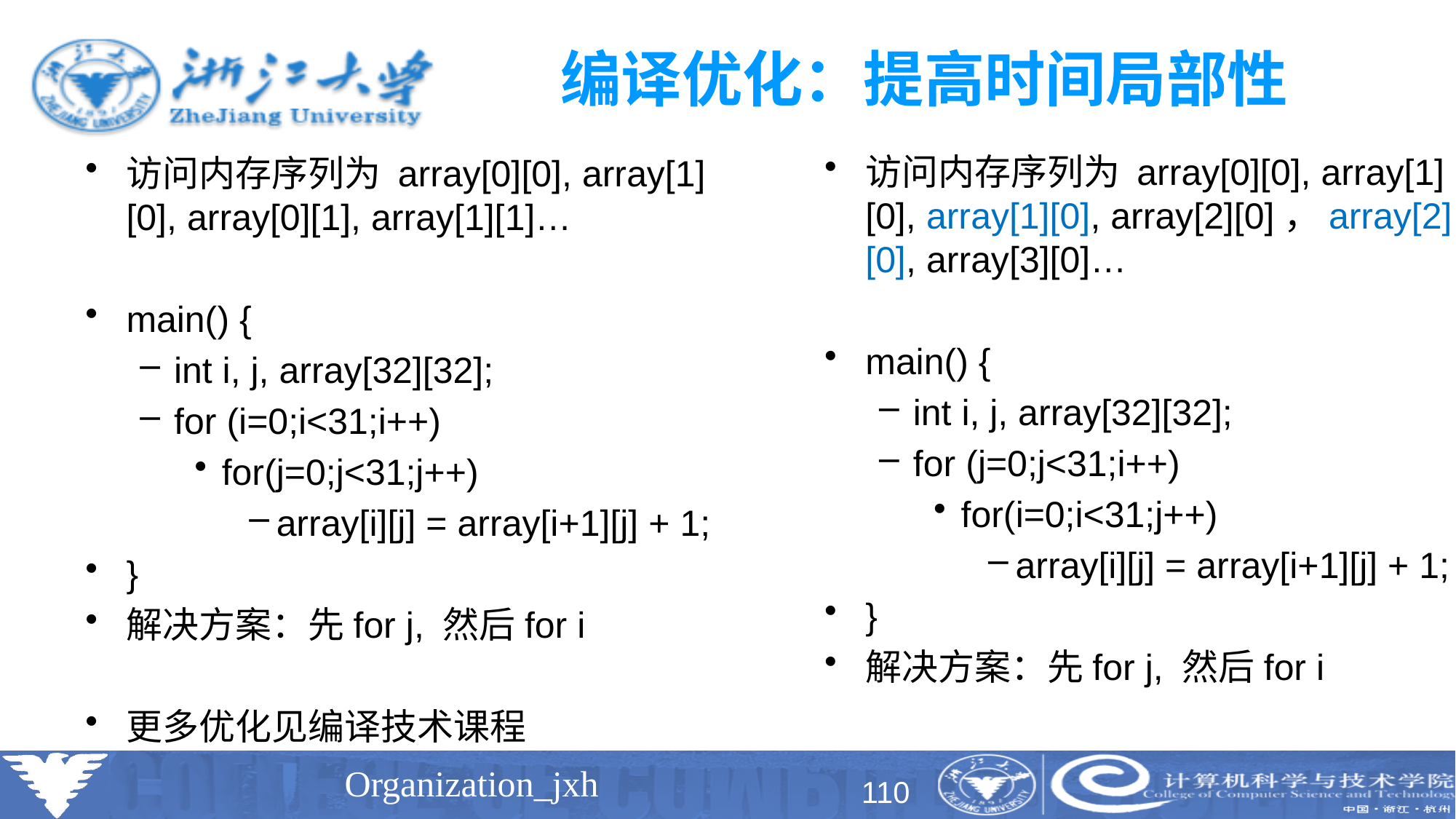

# 编译优化：提高时间局部性
访问内存序列为 array[0][0], array[1][0], array[1][0], array[2][0]，array[2][0], array[3][0]…

main() {
int i, j, array[32][32];
for (j=0;j<31;i++)
for(i=0;i<31;j++)
array[i][j] = array[i+1][j] + 1;
}
解决方案：先for j, 然后for i

访问内存序列为 array[0][0], array[1][0], array[0][1], array[1][1]…

main() {
int i, j, array[32][32];
for (i=0;i<31;i++)
for(j=0;j<31;j++)
array[i][j] = array[i+1][j] + 1;
}
解决方案：先for j, 然后for i

更多优化见编译技术课程